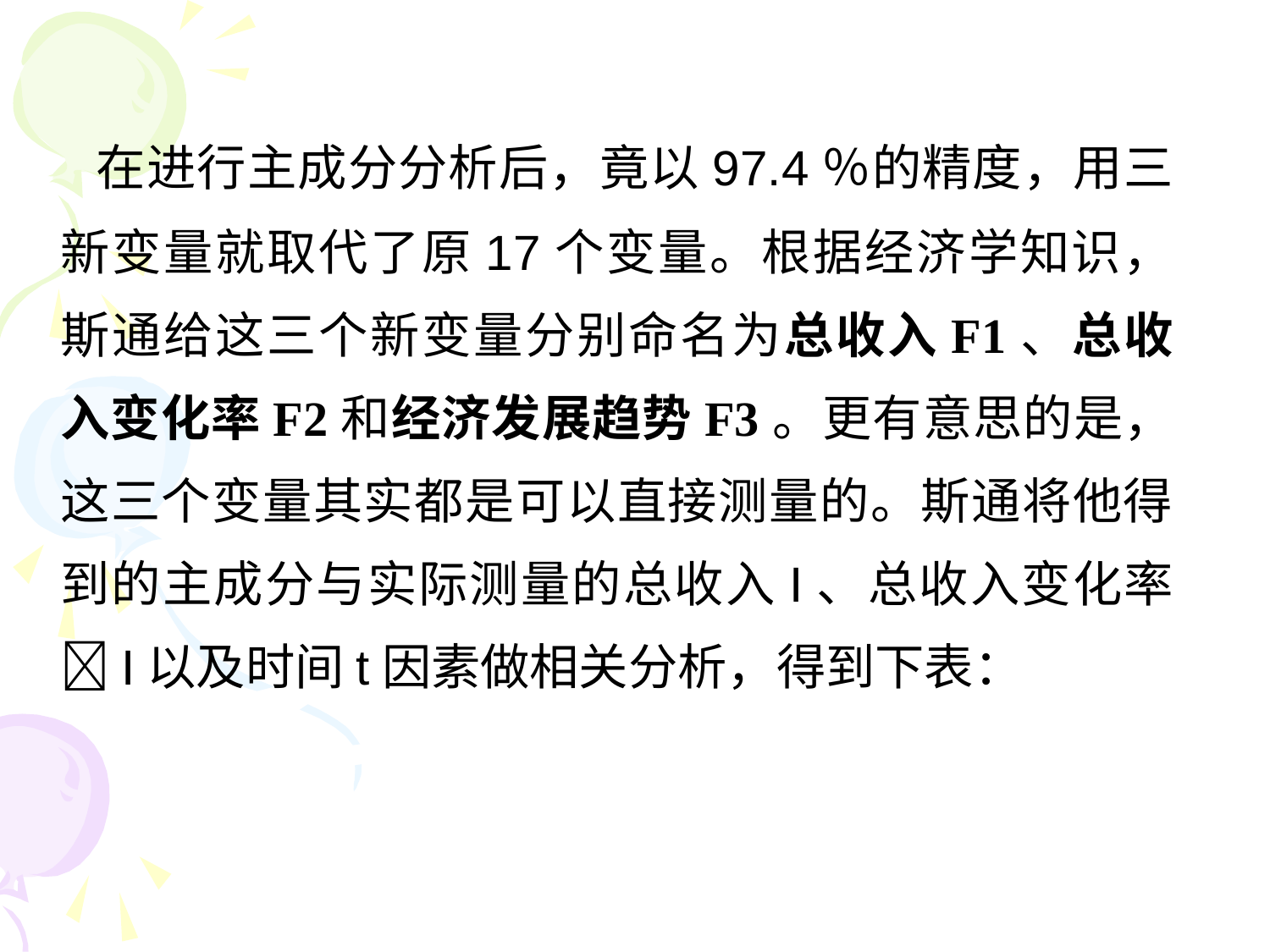

在进行主成分分析后，竟以97.4％的精度，用三新变量就取代了原17个变量。根据经济学知识，斯通给这三个新变量分别命名为总收入F1、总收入变化率F2和经济发展趋势F3。更有意思的是，这三个变量其实都是可以直接测量的。斯通将他得到的主成分与实际测量的总收入I、总收入变化率ΔI以及时间t因素做相关分析，得到下表：